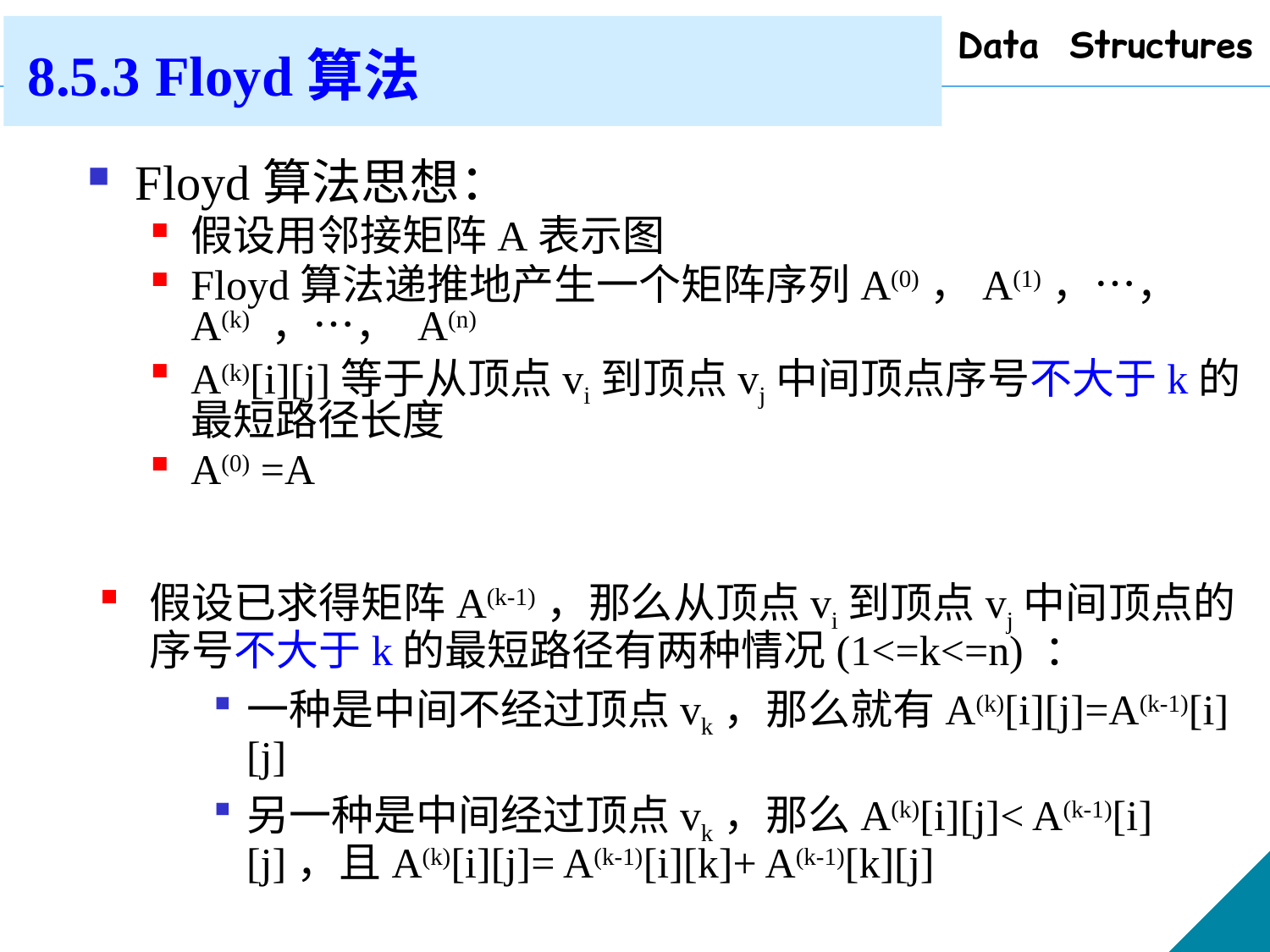

# 8.5.3 Floyd算法
Floyd算法思想：
假设用邻接矩阵A表示图
Floyd算法递推地产生一个矩阵序列A(0)，A(1)，…， A(k) ，…， A(n)
A(k)[i][j]等于从顶点vi到顶点vj中间顶点序号不大于k的最短路径长度
A(0) =A

假设已求得矩阵A(k-1)，那么从顶点vi到顶点vj中间顶点的序号不大于k的最短路径有两种情况(1<=k<=n) ：
一种是中间不经过顶点vk，那么就有A(k)[i][j]=A(k-1)[i][j]
另一种是中间经过顶点vk，那么A(k)[i][j]< A(k-1)[i][j]，且A(k)[i][j]= A(k-1)[i][k]+ A(k-1)[k][j]